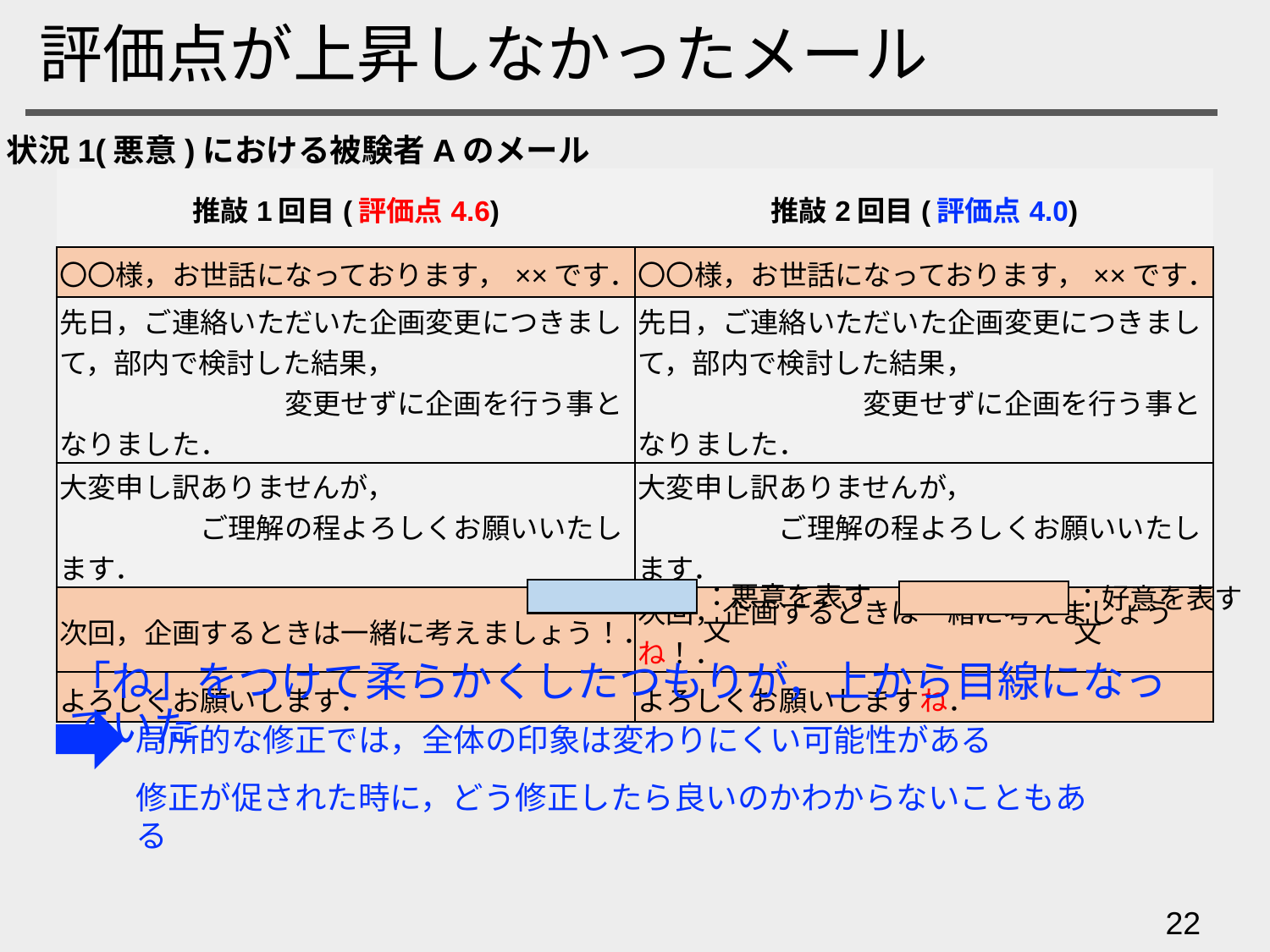

# 評価点が上昇しなかったメール
状況1(悪意)における被験者Aのメール
| 推敲1回目(評価点4.6) | 推敲2回目(評価点4.0) |
| --- | --- |
| 〇〇様，お世話になっております，××です． | 〇〇様，お世話になっております，××です． |
| 先日，ご連絡いただいた企画変更につきまして，部内で検討した結果，　　　　　　　　　　　　　　　　変更せずに企画を行う事となりました． | 先日，ご連絡いただいた企画変更につきまして，部内で検討した結果，　　　　　　　　　　　　　　　　変更せずに企画を行う事となりました． |
| 大変申し訳ありませんが，　　　　　　　　　　　　　ご理解の程よろしくお願いいたします． | 大変申し訳ありませんが，　　　　　　　　　　　　　ご理解の程よろしくお願いいたします． |
| 次回，企画するときは一緒に考えましょう！． | 次回，企画するときは一緒に考えましょうね！． |
| よろしくお願いします． | よろしくお願いしますね． |
：悪意を表す文

：好意を表す文

「ね」をつけて柔らかくしたつもりが，上から目線になっていた

局所的な修正では，全体の印象は変わりにくい可能性がある
修正が促された時に，どう修正したら良いのかわからないこともある
22